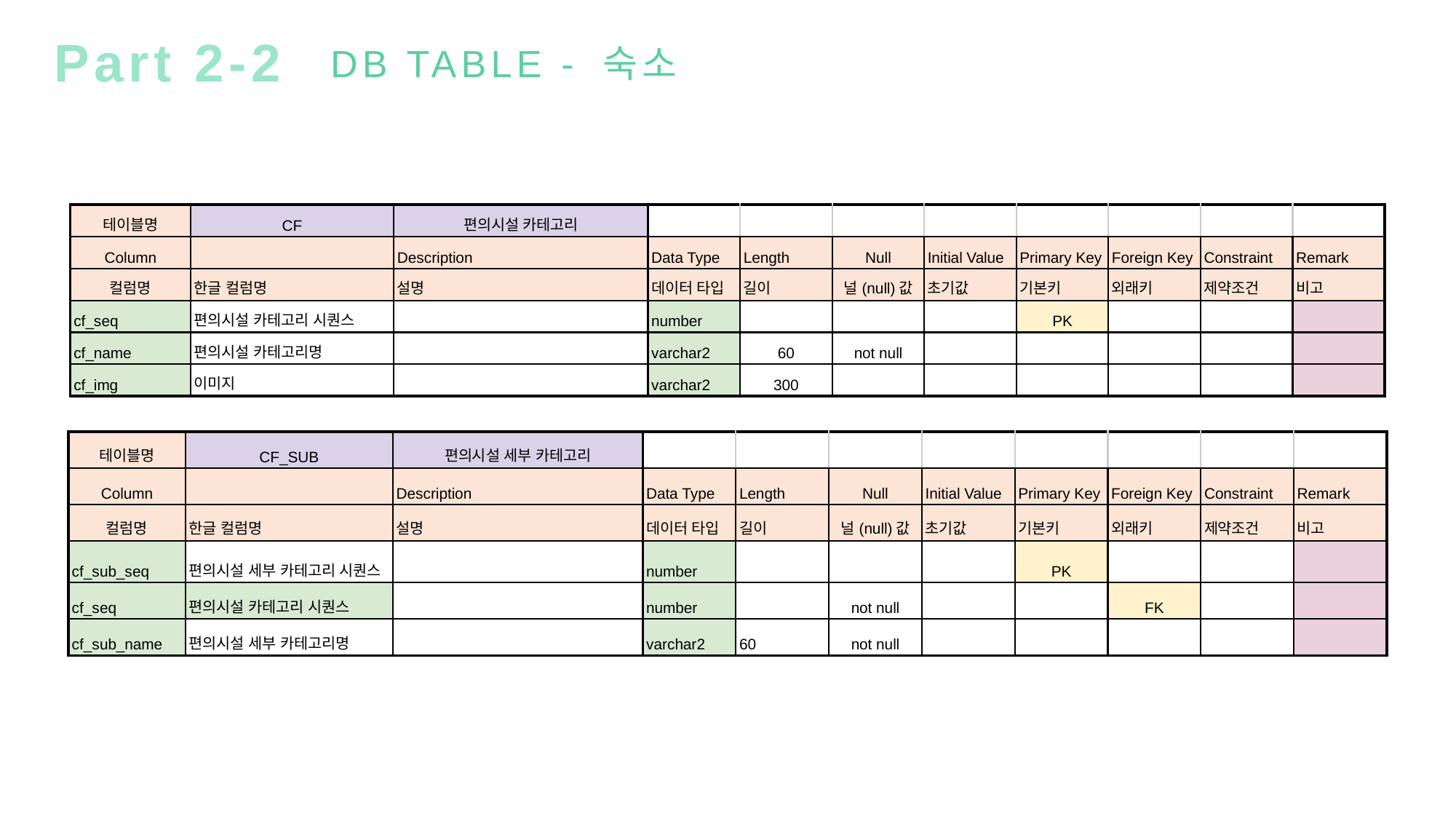

Part 2-2
DB TABLE - 숙소
| 테이블명 | CF | 편의시설 카테고리 |  |  |  |  |  |  |  |  |
| --- | --- | --- | --- | --- | --- | --- | --- | --- | --- | --- |
| Column |  | Description | Data Type | Length | Null | Initial Value | Primary Key | Foreign Key | Constraint | Remark |
| 컬럼명 | 한글 컬럼명 | 설명 | 데이터 타입 | 길이 | 널(null)값 | 초기값 | 기본키 | 외래키 | 제약조건 | 비고 |
| cf\_seq | 편의시설 카테고리 시퀀스 |  | number |  |  |  | PK |  |  |  |
| cf\_name | 편의시설 카테고리명 |  | varchar2 | 60 | not null |  |  |  |  |  |
| cf\_img | 이미지 |  | varchar2 | 300 |  |  |  |  |  |  |
| 테이블명 | CF\_SUB | 편의시설 세부 카테고리 |  |  |  |  |  |  |  |  |
| --- | --- | --- | --- | --- | --- | --- | --- | --- | --- | --- |
| Column |  | Description | Data Type | Length | Null | Initial Value | Primary Key | Foreign Key | Constraint | Remark |
| 컬럼명 | 한글 컬럼명 | 설명 | 데이터 타입 | 길이 | 널(null)값 | 초기값 | 기본키 | 외래키 | 제약조건 | 비고 |
| cf\_sub\_seq | 편의시설 세부 카테고리 시퀀스 |  | number |  |  |  | PK |  |  |  |
| cf\_seq | 편의시설 카테고리 시퀀스 |  | number |  | not null |  |  | FK |  |  |
| cf\_sub\_name | 편의시설 세부 카테고리명 |  | varchar2 | 60 | not null |  |  |  |  |  |